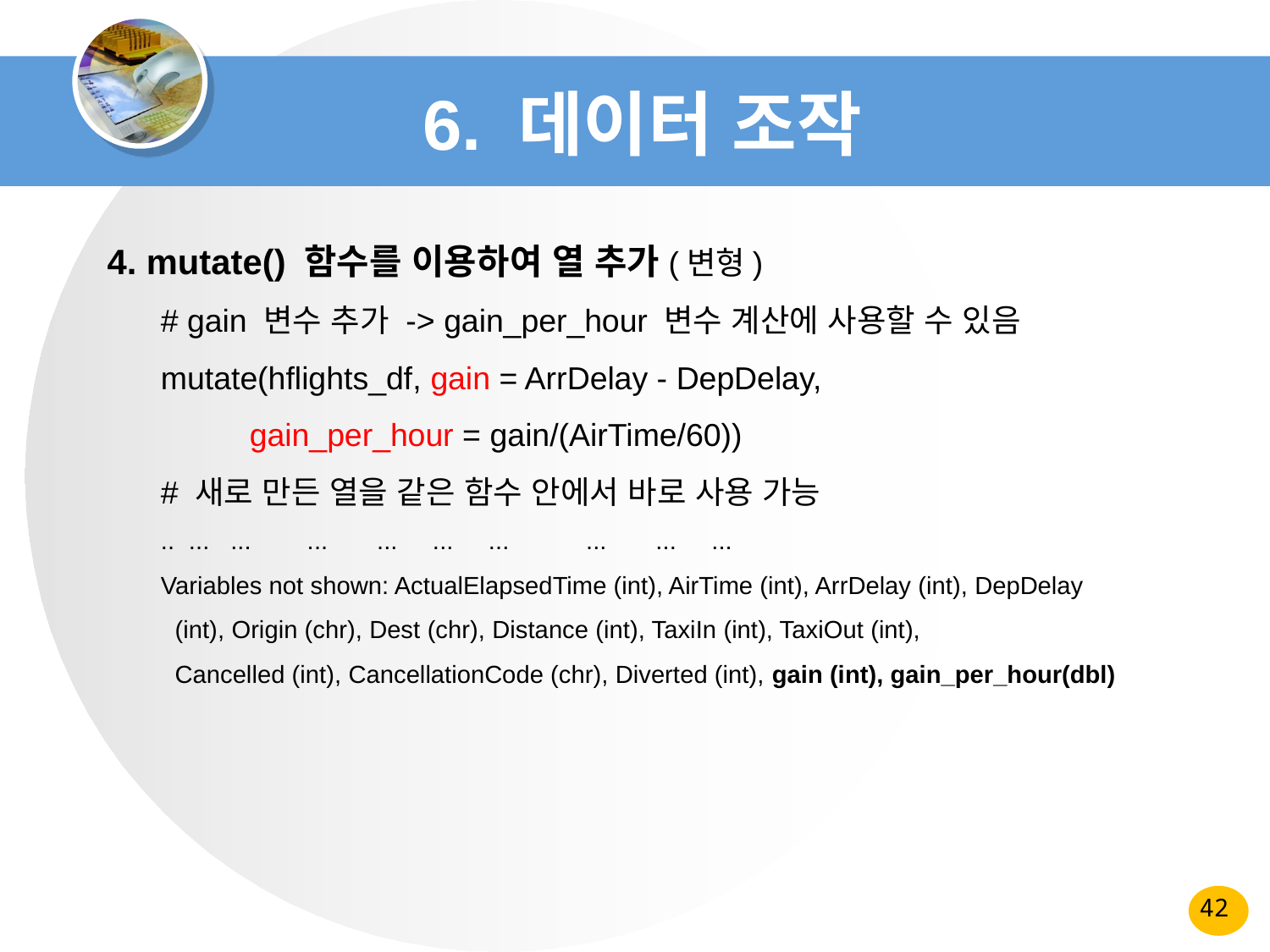

# 6. 데이터 조작
 4. mutate() 함수를 이용하여 열 추가(변형)
# gain 변수 추가 -> gain_per_hour 변수 계산에 사용할 수 있음
mutate(hflights_df, gain = ArrDelay - DepDelay,
          gain_per_hour = gain/(AirTime/60))
# 새로 만든 열을 같은 함수 안에서 바로 사용 가능
..  ...   ...        ...       ...     ...     ...           ...       ...     ...
Variables not shown: ActualElapsedTime (int), AirTime (int), ArrDelay (int), DepDelay
  (int), Origin (chr), Dest (chr), Distance (int), TaxiIn (int), TaxiOut (int),
  Cancelled (int), CancellationCode (chr), Diverted (int), gain (int), gain_per_hour(dbl)
42